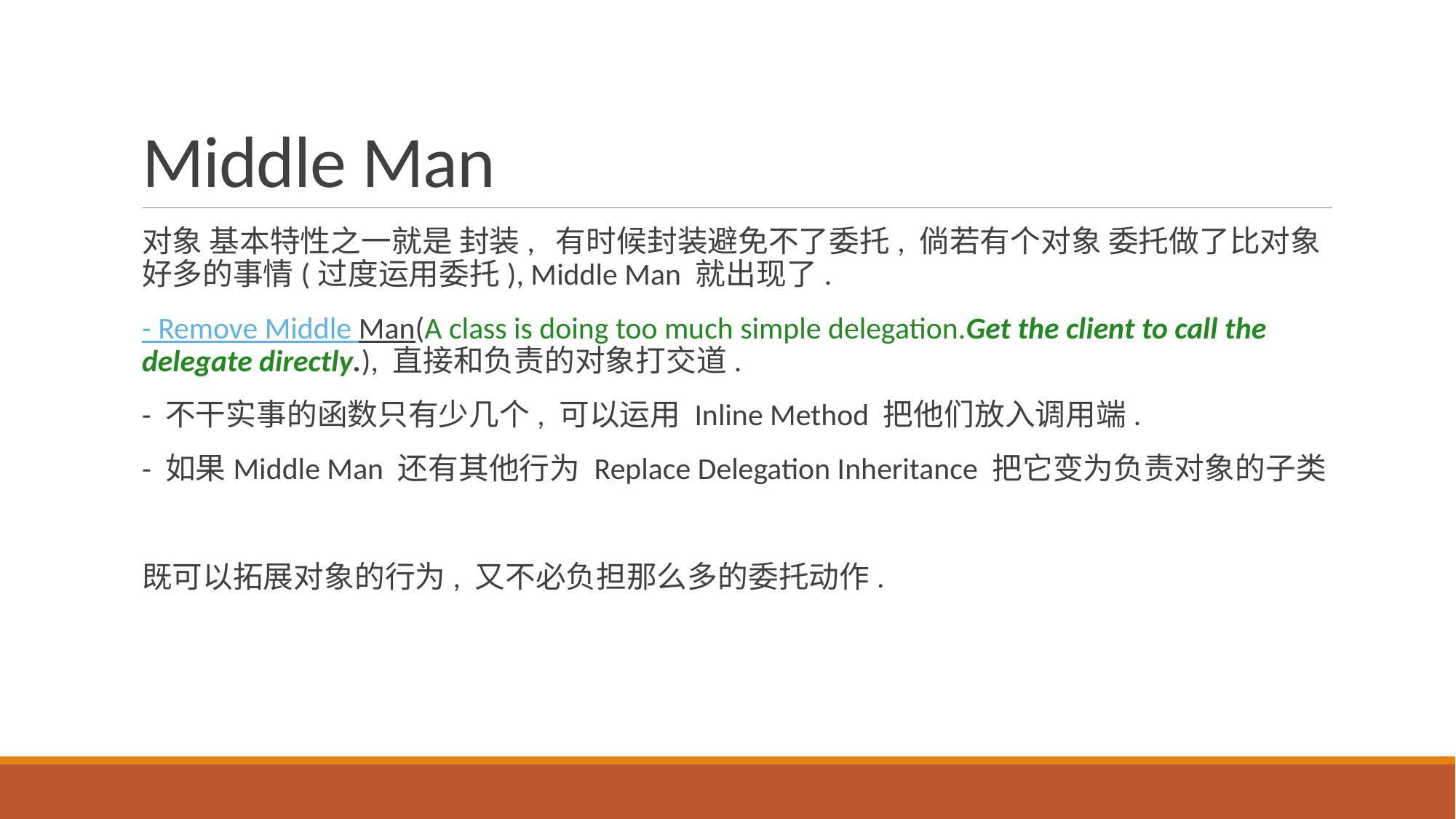

# Middle Man
对象 基本特性之一就是 封装,  有时候封装避免不了委托, 倘若有个对象 委托做了比对象好多的事情(过度运用委托), Middle Man 就出现了.
- Remove Middle Man(A class is doing too much simple delegation.Get the client to call the delegate directly.), 直接和负责的对象打交道.
- 不干实事的函数只有少几个, 可以运用 Inline Method 把他们放入调用端.
- 如果Middle Man 还有其他行为 Replace Delegation Inheritance 把它变为负责对象的子类

既可以拓展对象的行为, 又不必负担那么多的委托动作.